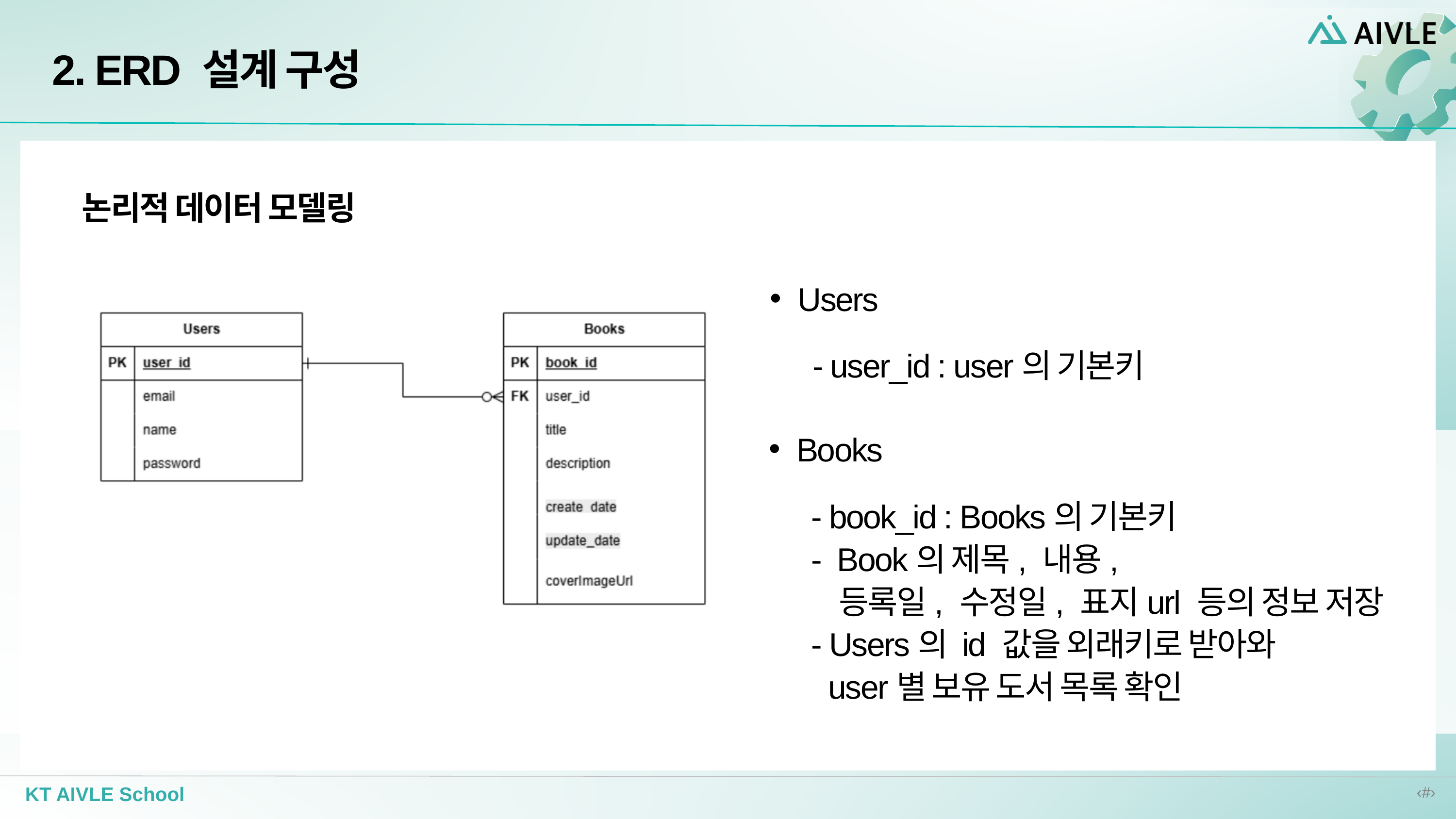

2. ERD 설계 구성

논리적 데이터 모델링
Users
- user_id : user의 기본키

Books
- book_id : Books의 기본키
-  Book의 제목, 내용,
   등록일, 수정일, 표지url 등의 정보 저장
- Users의 id 값을 외래키로 받아와
  user별 보유 도서 목록 확인

KT AIVLE School

‹#›